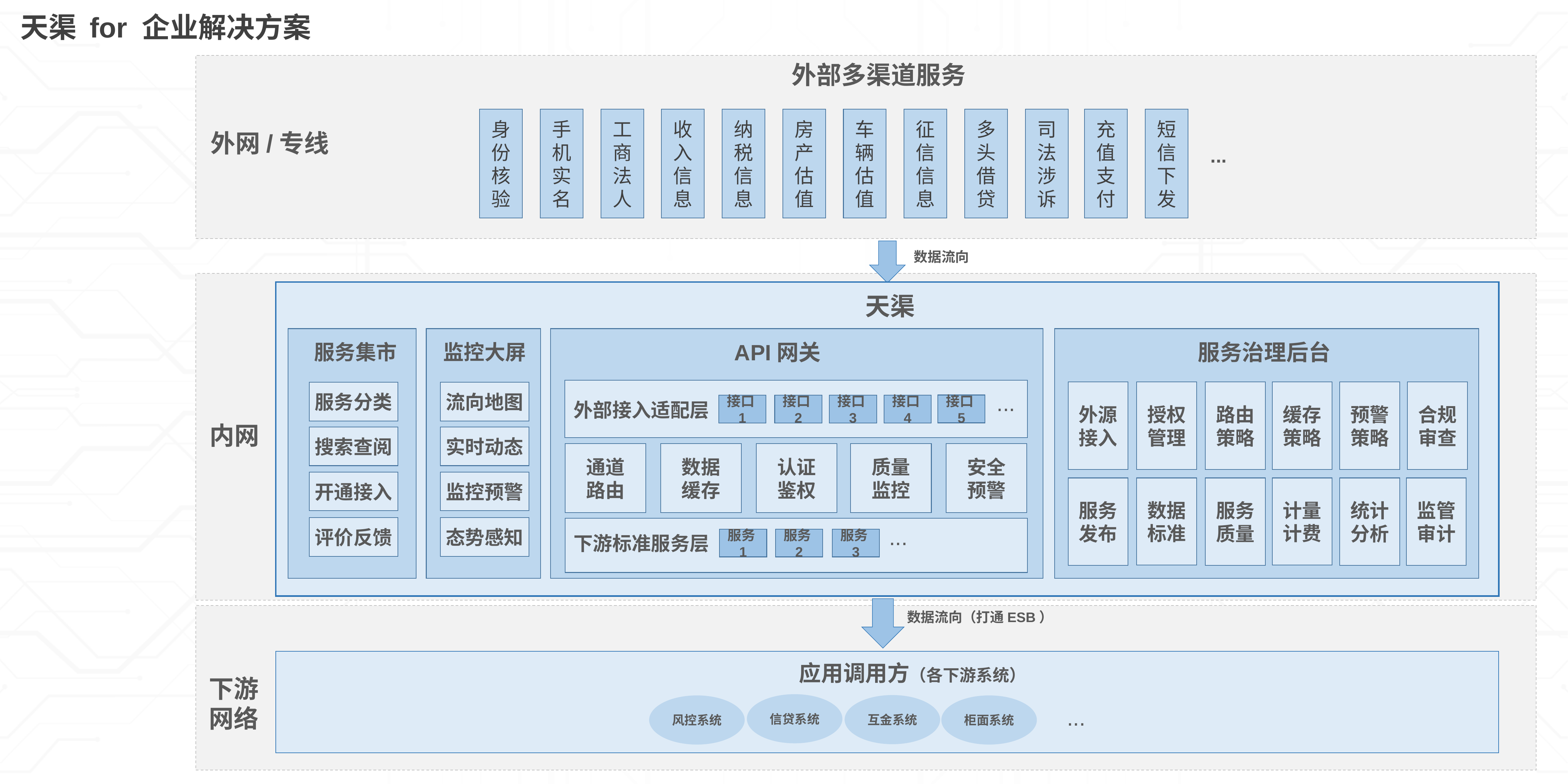

天渠 for 企业解决方案

外部多渠道服务
身份核验
手机实名
工商
法人
收入
信息
纳税信息
房产估值
车辆估值
征信
信息
多头借贷
司法涉诉
充值
支付
短信下发
外网/专线
...

数据流向

天渠
·
·

API网关
服务治理后台
服务集市
监控大屏

外源
接入
授权管理
路由
策略
缓存
策略
预警
策略
合规审查
服务分类
流向地图
...
接口5
接口1
接口2
接口3
接口4
外部接入适配层
内网
搜索查阅
实时动态
通道
路由
数据
缓存
认证
鉴权
质量
监控
安全
预警
开通接入
监控预警
服务
发布
数据
标准
服务
质量
计量
计费
统计
分析
监管
审计
评价反馈
态势感知

...
下游标准服务层
服务1
服务2
服务3

数据流向（打通ESB）

应用调用方（各下游系统）
下游
网络
信贷系统
互金系统
风控系统
柜面系统
...